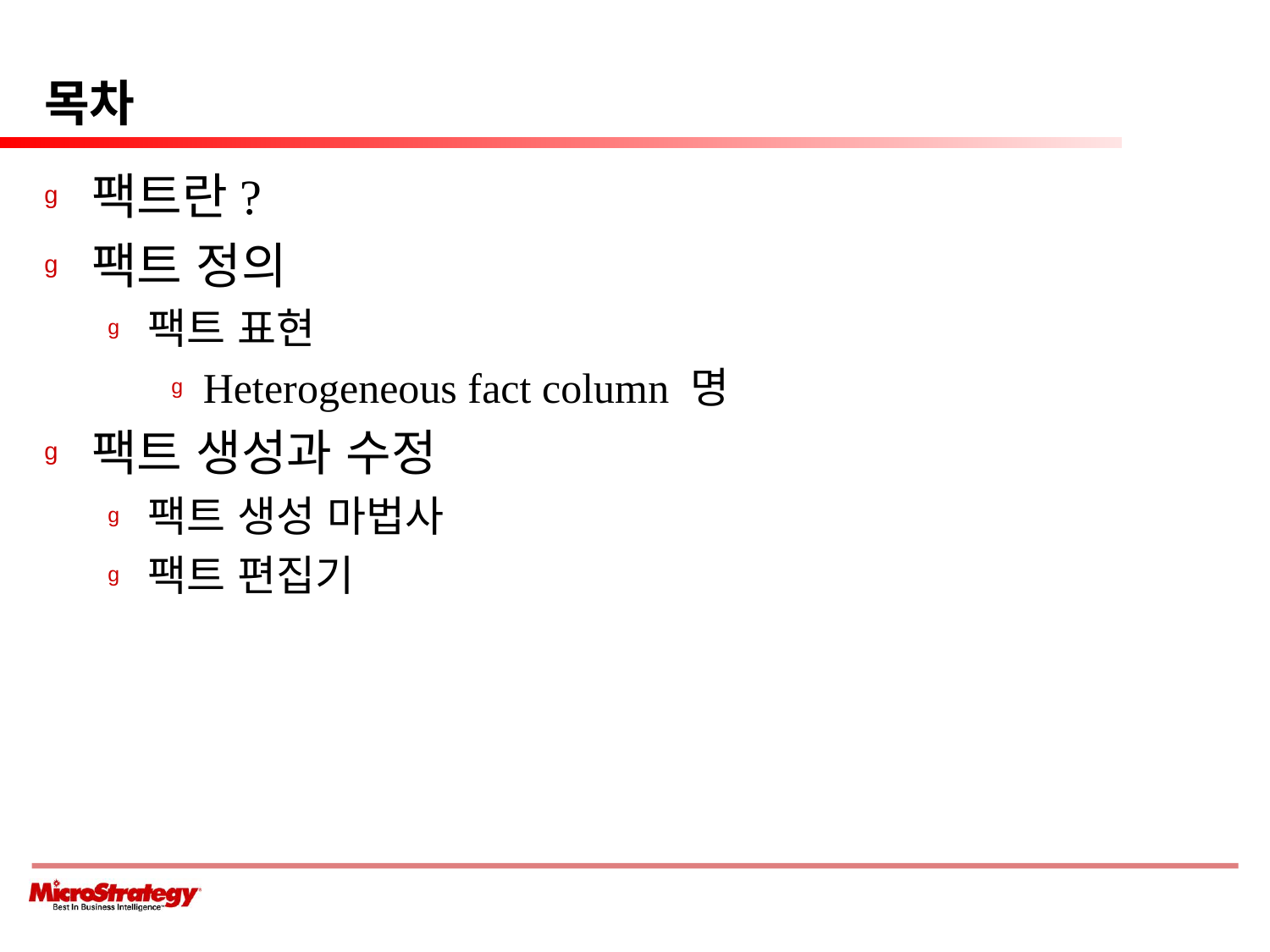

# 목차
팩트란?
팩트 정의
팩트 표현
Heterogeneous fact column 명
팩트 생성과 수정
팩트 생성 마법사
팩트 편집기